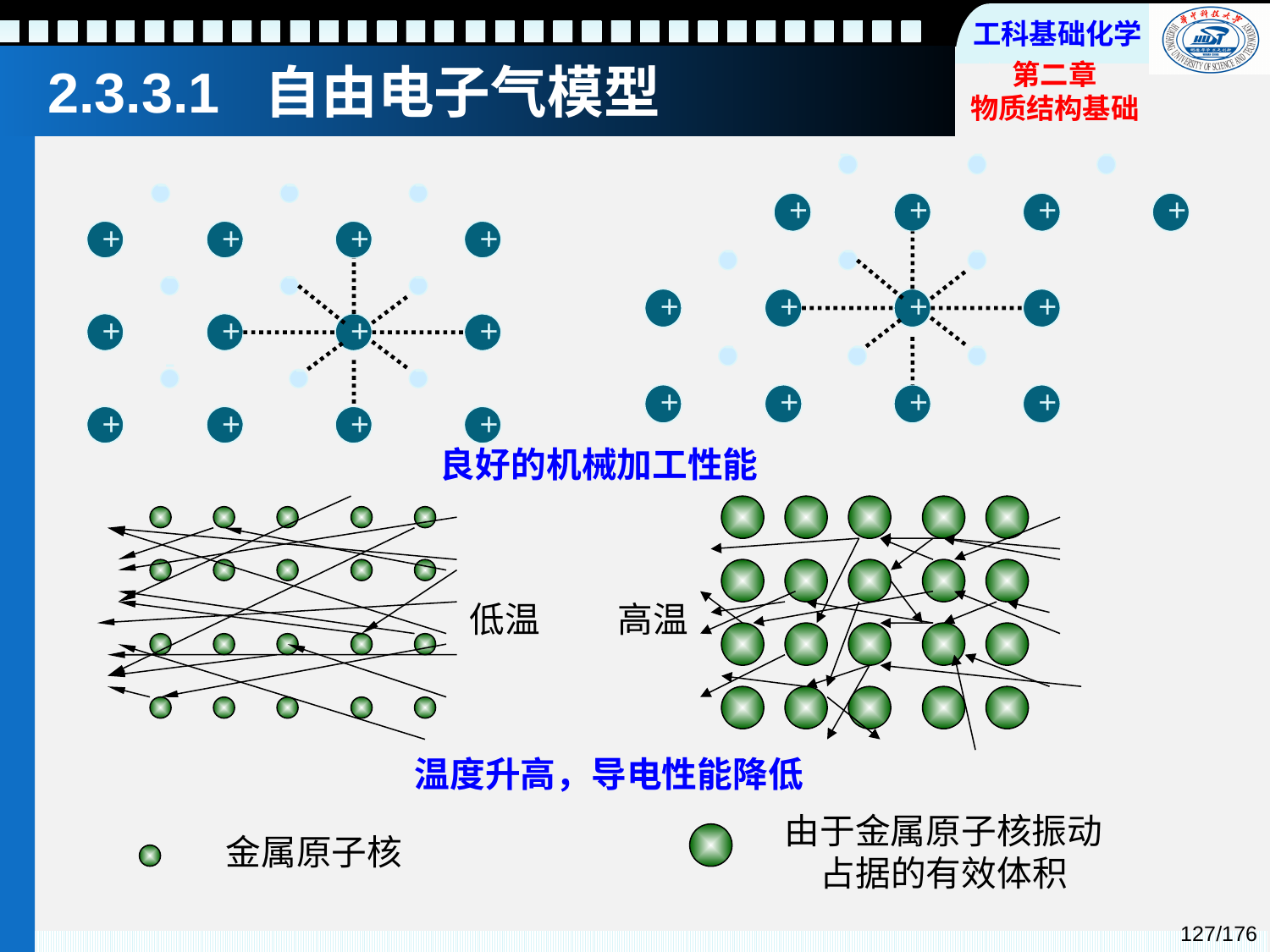

# 2.3.3.1  自由电子气模型
-
-
-

+
+
+
+

-
-
-

+
+
+
+

-
-

-

+
+
+
+

-
-
-

+
+
+
+

-
-
-

+
+
+
+

-
-
-

+
+
+
+

良好的机械加工性能

低温

高温

温度升高，导电性能降低
由于金属原子核振动
占据的有效体积
金属原子核